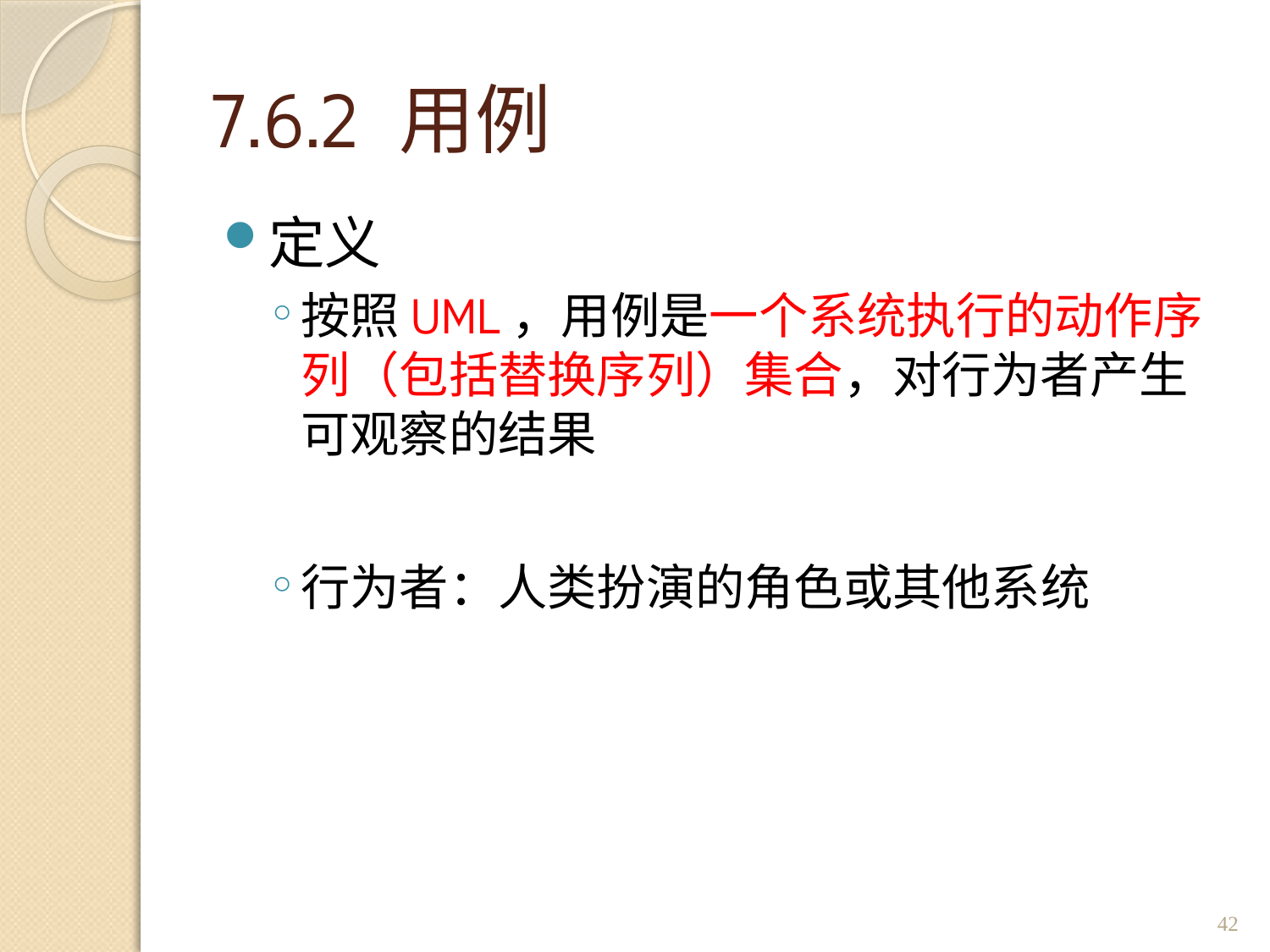

# 7.6.2 用例
定义
按照UML，用例是一个系统执行的动作序列（包括替换序列）集合，对行为者产生可观察的结果

行为者：人类扮演的角色或其他系统
42